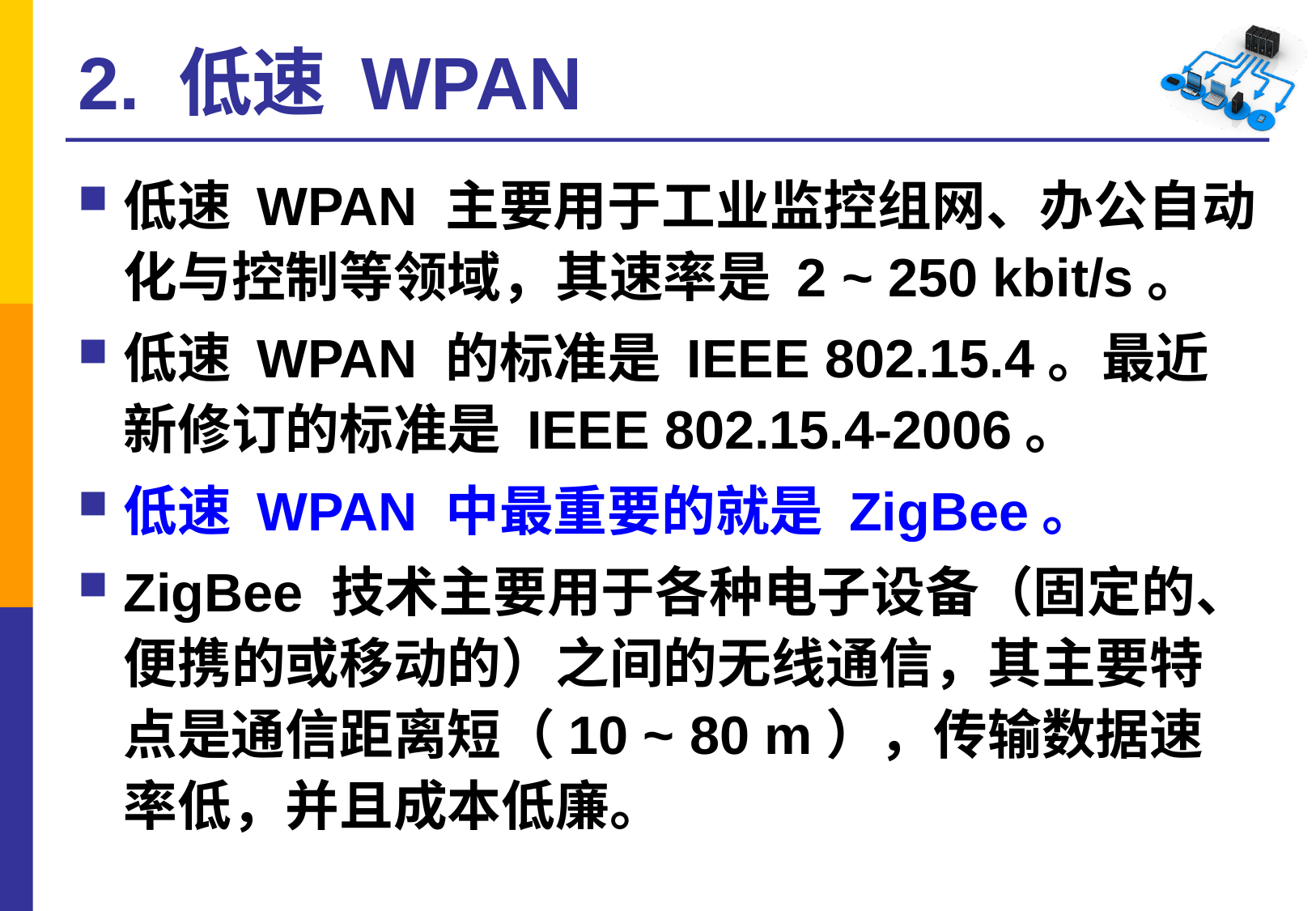

# 2. 低速 WPAN
低速 WPAN 主要用于工业监控组网、办公自动化与控制等领域，其速率是 2 ~ 250 kbit/s。
低速 WPAN 的标准是 IEEE 802.15.4。最近新修订的标准是 IEEE 802.15.4-2006。
低速 WPAN 中最重要的就是 ZigBee。
ZigBee 技术主要用于各种电子设备（固定的、便携的或移动的）之间的无线通信，其主要特点是通信距离短（10 ~ 80 m），传输数据速率低，并且成本低廉。